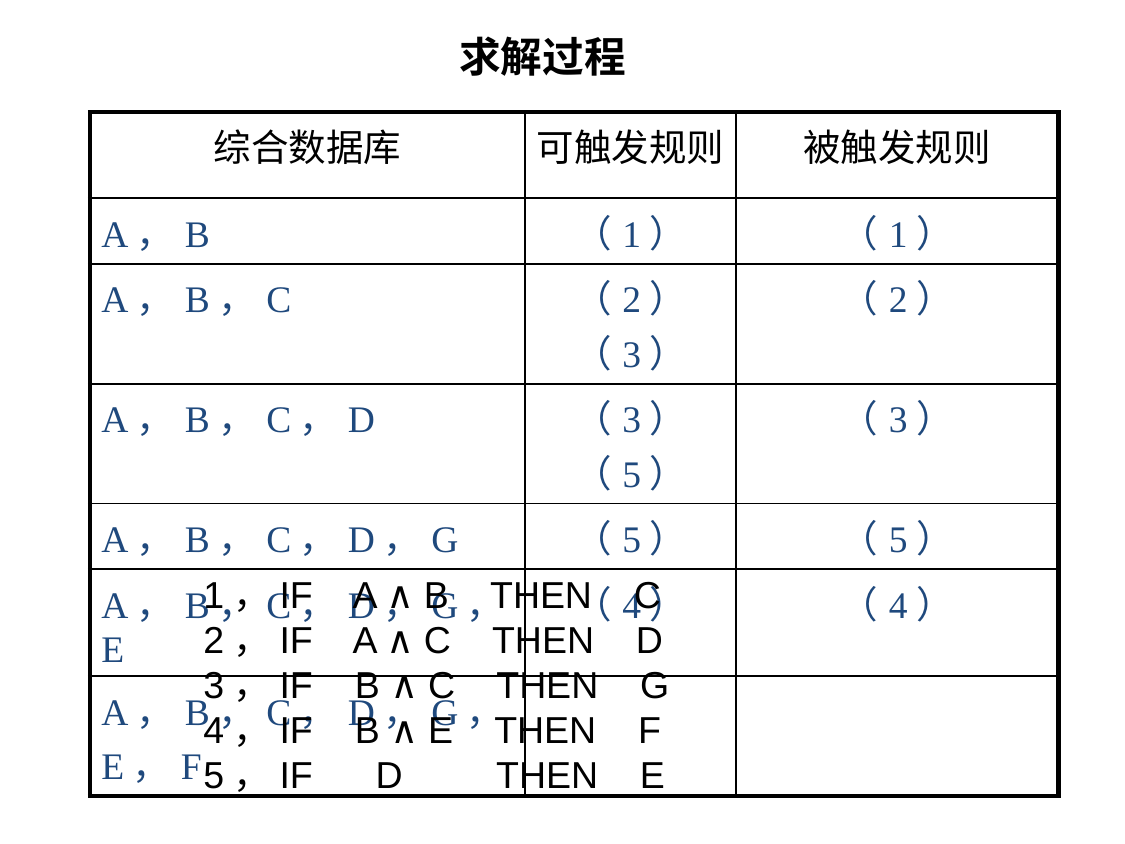

# 求解过程
| 综合数据库 | 可触发规则 | 被触发规则 |
| --- | --- | --- |
| A，B | （1） | （1） |
| A，B，C | （2）（3） | （2） |
| A，B，C，D | （3）（5） | （3） |
| A，B，C，D，G | （5） | （5） |
| A，B，C，D，G，E | （4） | （4） |
| A，B，C，D，G，E，F |  |  |
1，IF    A ∧ B    THEN    C
2，IF    A ∧ C    THEN    D
3，IF    B ∧ C    THEN    G
4，IF    B ∧ E    THEN    F
5，IF      D         THEN    E